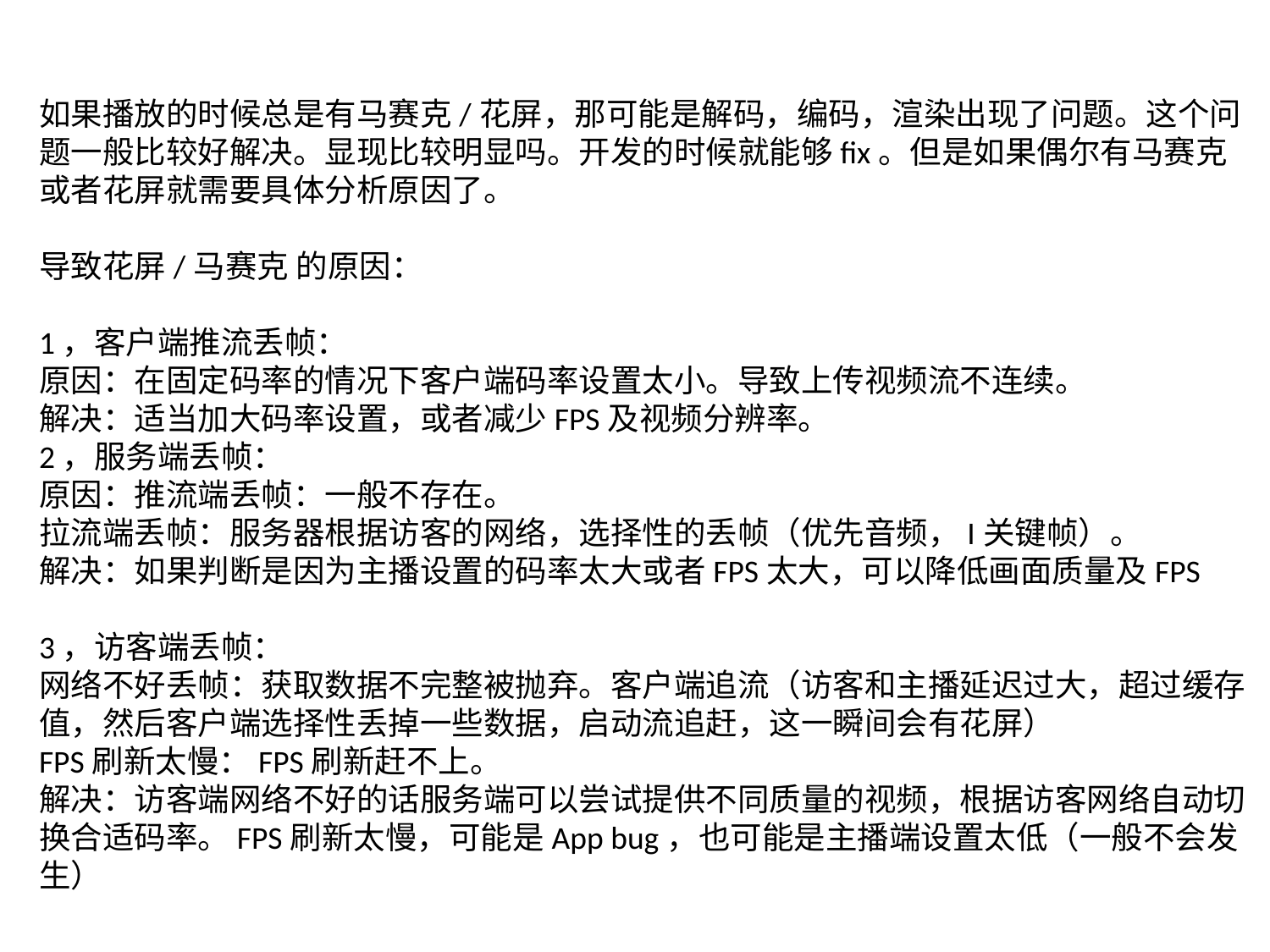

如果播放的时候总是有马赛克/花屏，那可能是解码，编码，渲染出现了问题。这个问题一般比较好解决。显现比较明显吗。开发的时候就能够fix。但是如果偶尔有马赛克或者花屏就需要具体分析原因了。

导致花屏/马赛克 的原因：

1，客户端推流丢帧：
原因：在固定码率的情况下客户端码率设置太小。导致上传视频流不连续。
解决：适当加大码率设置，或者减少FPS及视频分辨率。
2，服务端丢帧：
原因：推流端丢帧：一般不存在。
拉流端丢帧：服务器根据访客的网络，选择性的丢帧（优先音频，I关键帧）。
解决：如果判断是因为主播设置的码率太大或者FPS太大，可以降低画面质量及FPS

3，访客端丢帧：
网络不好丢帧：获取数据不完整被抛弃。客户端追流（访客和主播延迟过大，超过缓存值，然后客户端选择性丢掉一些数据，启动流追赶，这一瞬间会有花屏）
FPS刷新太慢：FPS刷新赶不上。
解决：访客端网络不好的话服务端可以尝试提供不同质量的视频，根据访客网络自动切换合适码率。FPS刷新太慢，可能是App bug，也可能是主播端设置太低（一般不会发生）